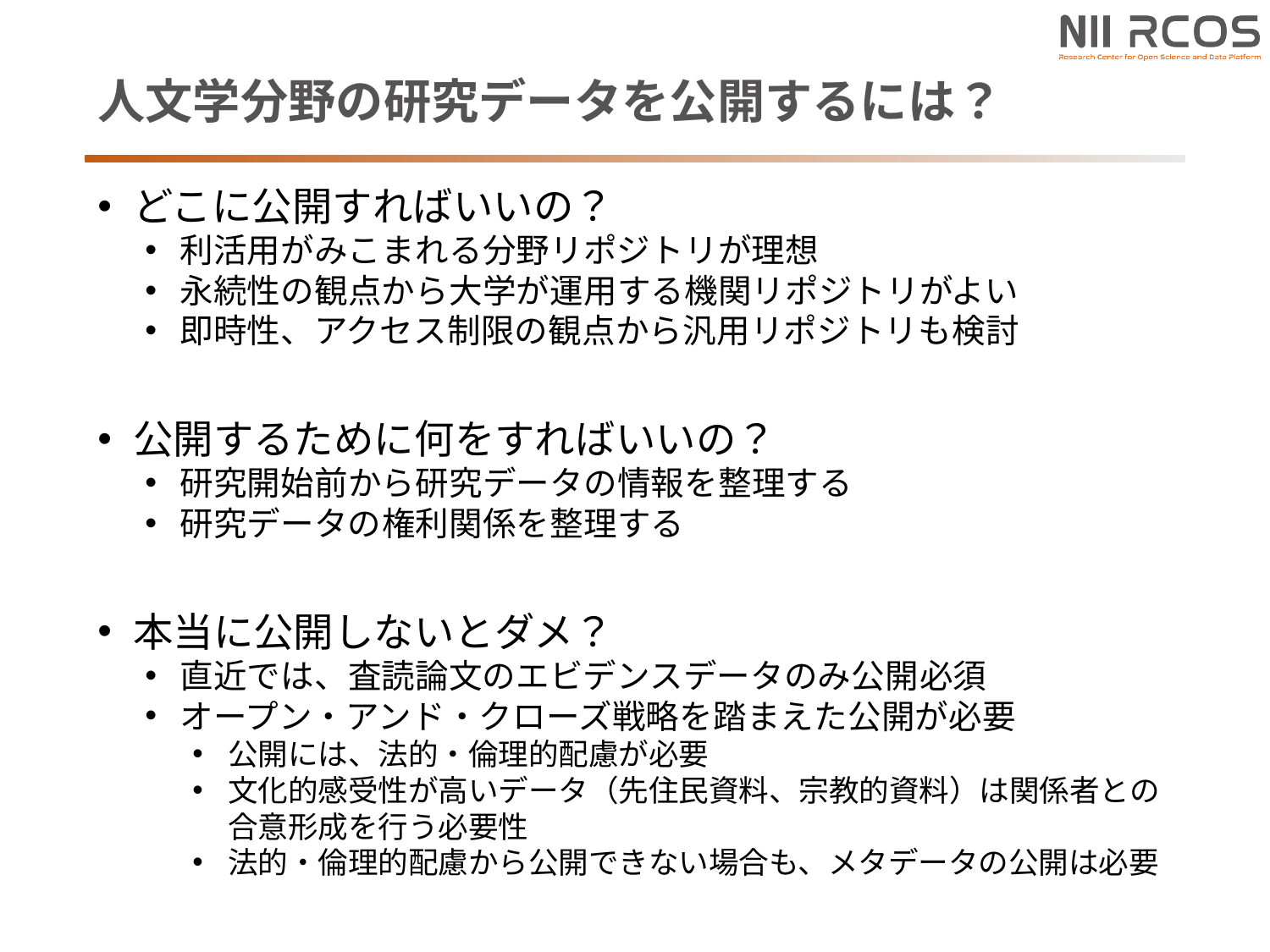

# 人文学分野の研究データを公開するには？
どこに公開すればいいの？
利活用がみこまれる分野リポジトリが理想
永続性の観点から大学が運用する機関リポジトリがよい
即時性、アクセス制限の観点から汎用リポジトリも検討

公開するために何をすればいいの？
研究開始前から研究データの情報を整理する
研究データの権利関係を整理する

本当に公開しないとダメ？
直近では、査読論文のエビデンスデータのみ公開必須
オープン・アンド・クローズ戦略を踏まえた公開が必要
公開には、法的・倫理的配慮が必要
文化的感受性が高いデータ（先住民資料、宗教的資料）は関係者との合意形成を行う必要性
法的・倫理的配慮から公開できない場合も、メタデータの公開は必要